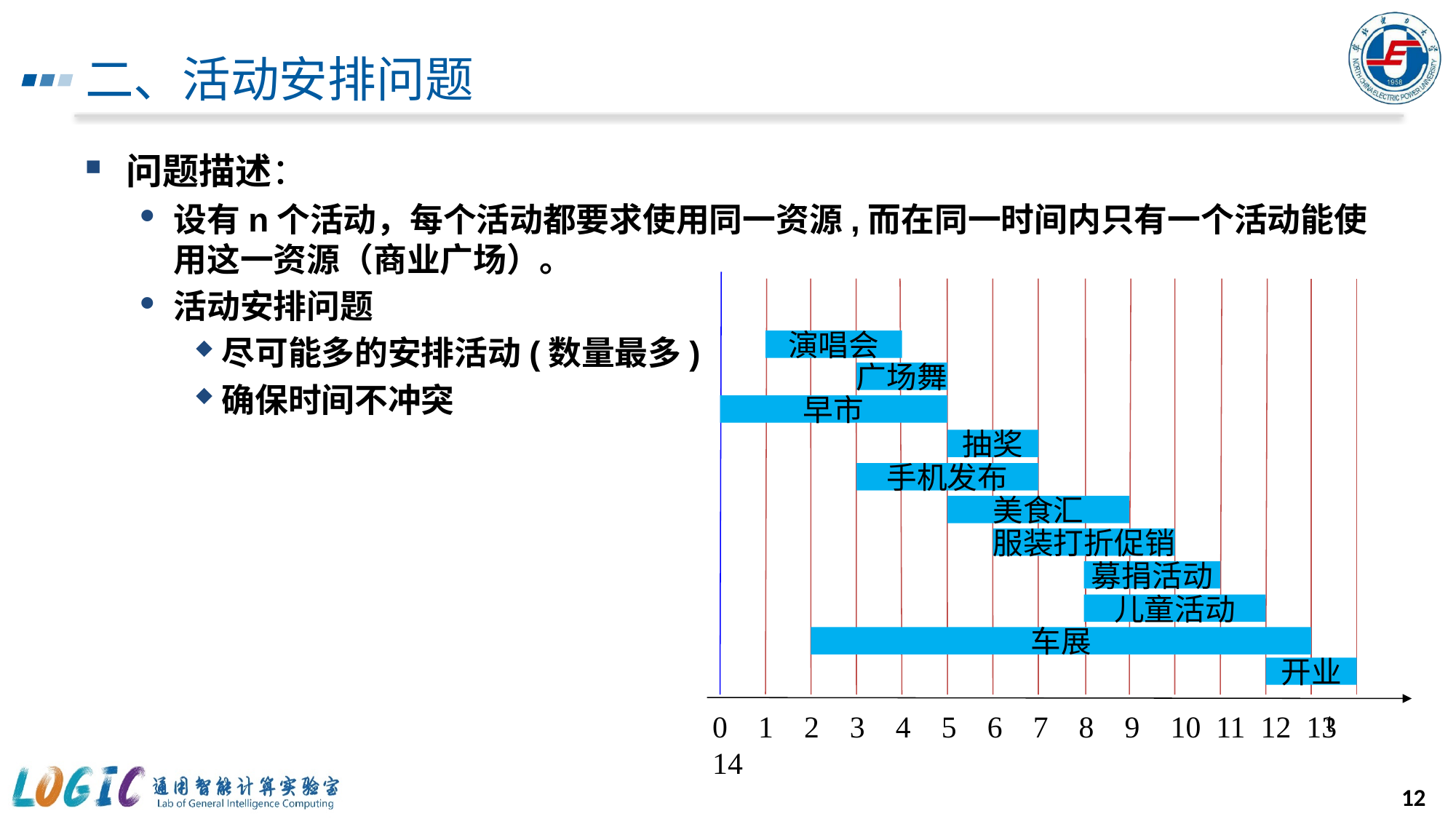

# 二、活动安排问题
问题描述：
设有n个活动，每个活动都要求使用同一资源,而在同一时间内只有一个活动能使用这一资源（商业广场）。
活动安排问题
尽可能多的安排活动(数量最多)
确保时间不冲突

演唱会
广场舞
早市
抽奖
手机发布
美食汇
服装打折促销
募捐活动
儿童活动
车展
开业

t
0    1    2    3    4    5    6    7    8    9    10  11  12  13  14
12